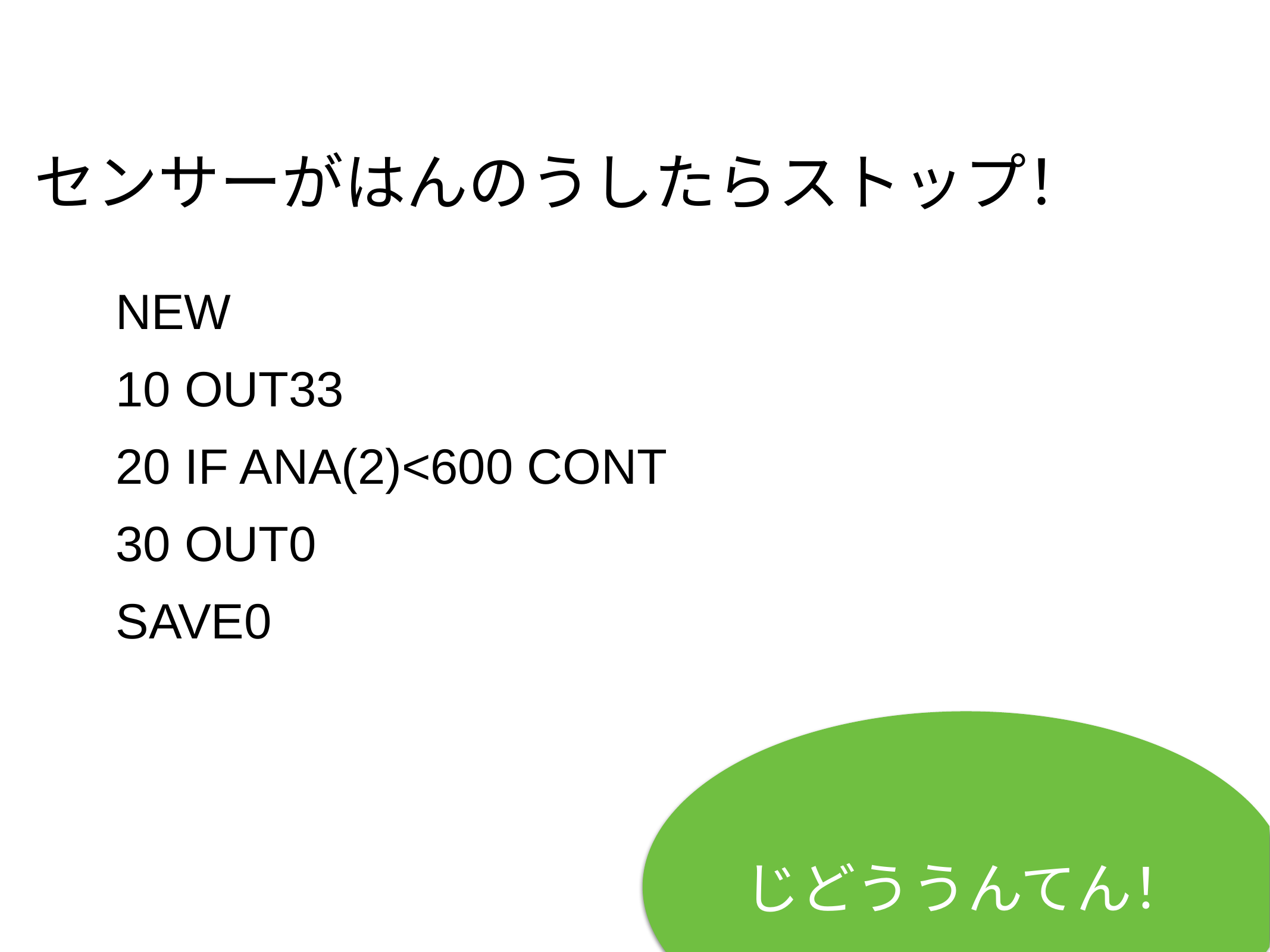

センサーがはんのうしたらストップ！
NEW
10 OUT33
20 IF ANA(2)<600 CONT
30 OUT0
SAVE0
じどううんてん！